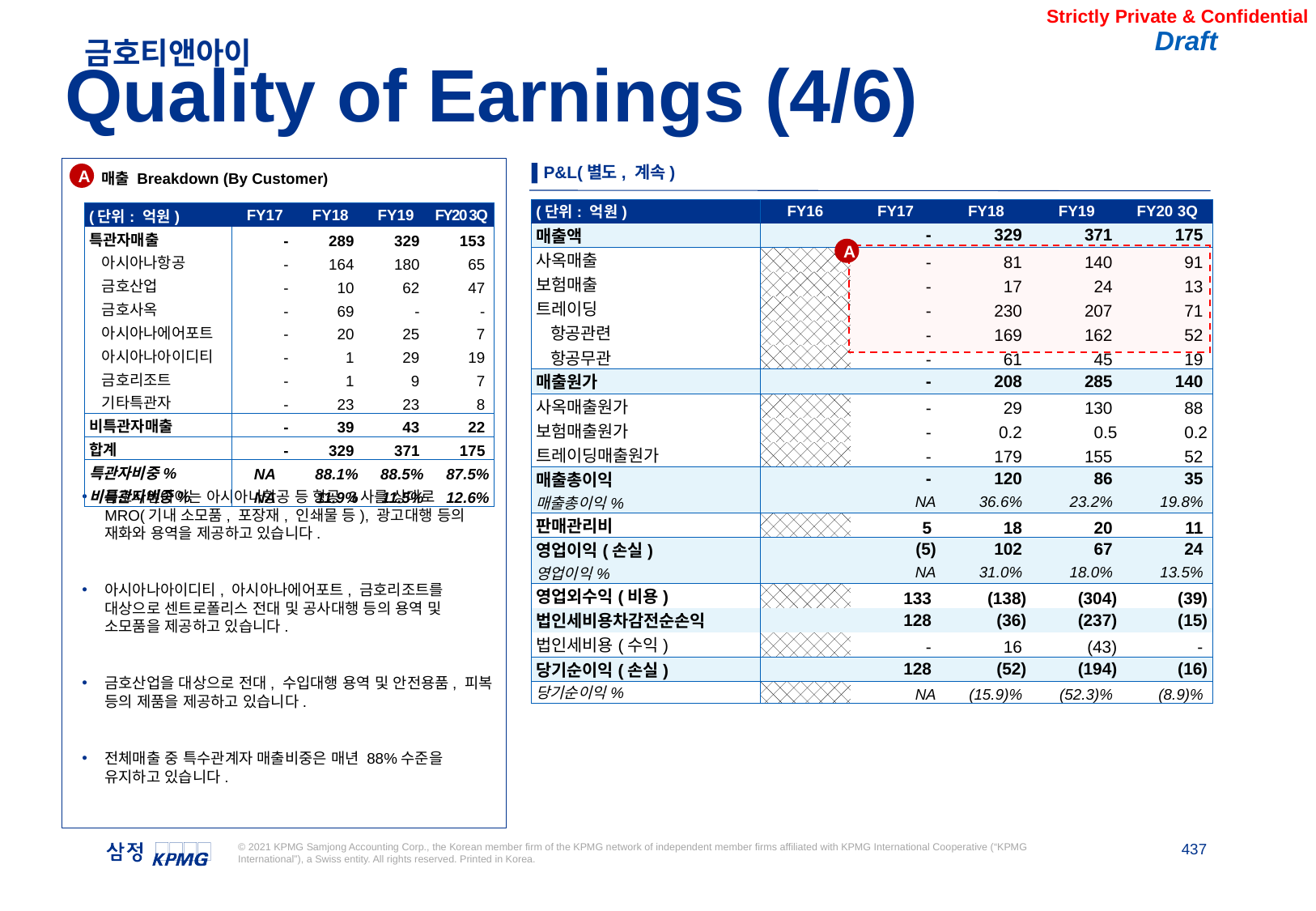

금호티앤아이
Quality of Earnings (4/6)
▌P&L(별도, 계속)

      매출 Breakdown (By Customer)

금호티앤아이는 아시아나항공 등 항공 3사를 상대로 MRO(기내 소모품, 포장재, 인쇄물 등), 광고대행 등의 재화와 용역을 제공하고 있습니다.

아시아나아이디티, 아시아나에어포트, 금호리조트를 대상으로 센트로폴리스 전대 및 공사대행 등의 용역 및 소모품을 제공하고 있습니다.

금호산업을 대상으로 전대, 수입대행 용역 및 안전용품, 피복 등의 제품을 제공하고 있습니다.

전체매출 중 특수관계자 매출비중은 매년 88%수준을 유지하고 있습니다.
A
| (단위: 억원) | FY16 | FY17 | FY18 | FY19 | FY20 3Q |
| --- | --- | --- | --- | --- | --- |
| 매출액 |  | - | 329 | 371 | 175 |
| 사옥매출 |  | - | 81 | 140 | 91 |
| 보험매출 |  | - | 17 | 24 | 13 |
| 트레이딩 |  | - | 230 | 207 | 71 |
| 항공관련 |  | - | 169 | 162 | 52 |
| 항공무관 |  | - | 61 | 45 | 19 |
| 매출원가 |  | - | 208 | 285 | 140 |
| 사옥매출원가 |  | - | 29 | 130 | 88 |
| 보험매출원가 |  | - | 0.2 | 0.5 | 0.2 |
| 트레이딩매출원가 |  | - | 179 | 155 | 52 |
| 매출총이익 |  | - | 120 | 86 | 35 |
| 매출총이익% |  | NA | 36.6% | 23.2% | 19.8% |
| 판매관리비 |  | 5 | 18 | 20 | 11 |
| 영업이익(손실) |  | (5) | 102 | 67 | 24 |
| 영업이익% |  | NA | 31.0% | 18.0% | 13.5% |
| 영업외수익(비용) |  | 133 | (138) | (304) | (39) |
| 법인세비용차감전순손익 |  | 128 | (36) | (237) | (15) |
| 법인세비용(수익) |  | - | 16 | (43) | - |
| 당기순이익(손실) |  | 128 | (52) | (194) | (16) |
| 당기순이익% |  | NA | (15.9)% | (52.3)% | (8.9)% |
| (단위: 억원) | FY17 | FY18 | FY19 | FY20 3Q |
| --- | --- | --- | --- | --- |
| 특관자매출 | - | 289 | 329 | 153 |
| 아시아나항공 | - | 164 | 180 | 65 |
| 금호산업 | - | 10 | 62 | 47 |
| 금호사옥 | - | 69 | - | - |
| 아시아나에어포트 | - | 20 | 25 | 7 |
| 아시아나아이디티 | - | 1 | 29 | 19 |
| 금호리조트 | - | 1 | 9 | 7 |
| 기타특관자 | - | 23 | 23 | 8 |
| 비특관자매출 | - | 39 | 43 | 22 |
| 합계 | - | 329 | 371 | 175 |
| 특관자비중% | NA | 88.1% | 88.5% | 87.5% |
| 비특관자비중% | NA | 11.9% | 11.5% | 12.6% |
A